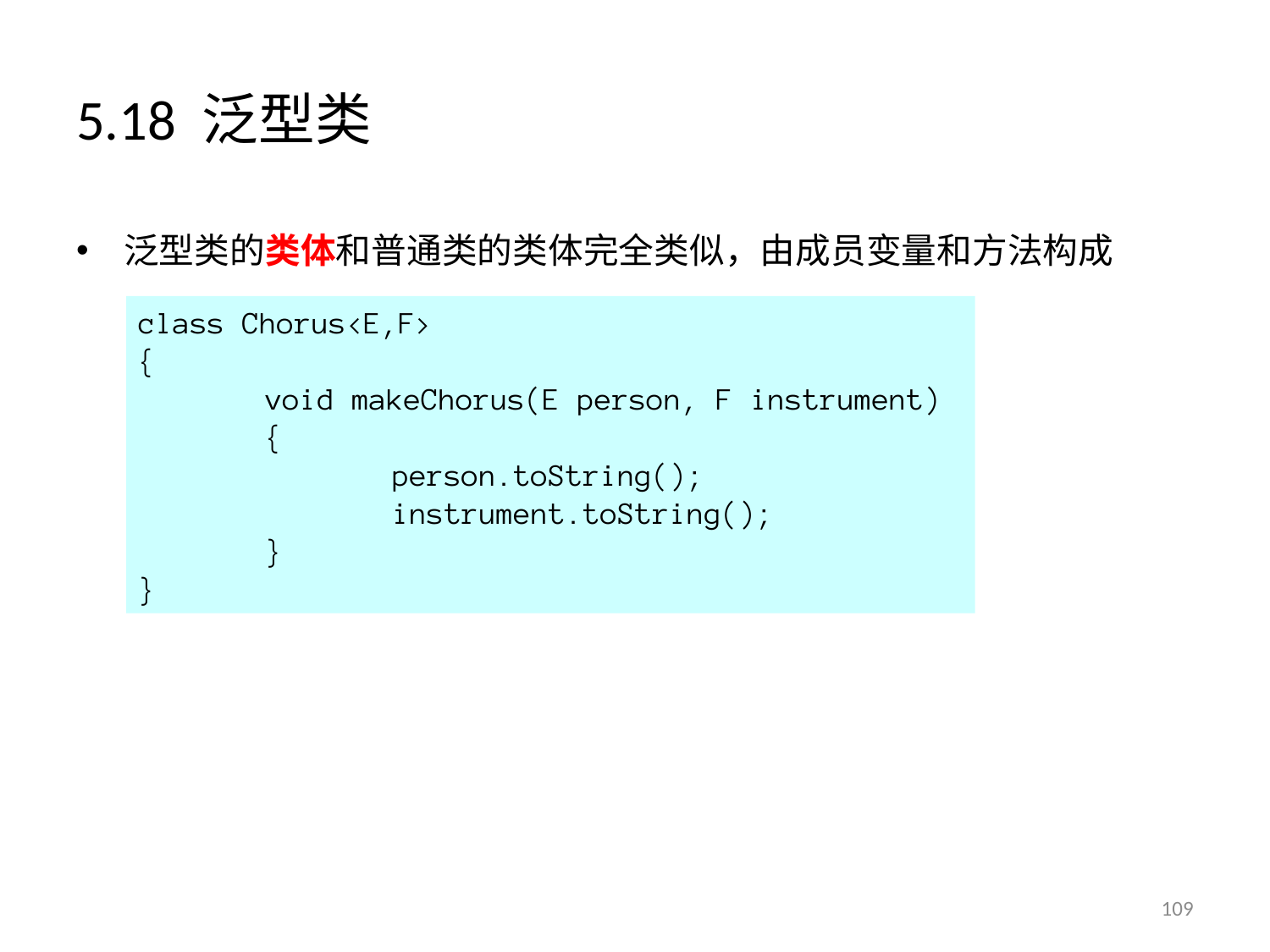

# 5.18 泛型类
泛型类的类体和普通类的类体完全类似，由成员变量和方法构成
class Chorus<E,F>
{
	void makeChorus(E person, F instrument)
	{
		person.toString();   				instrument.toString();
	}
}
109